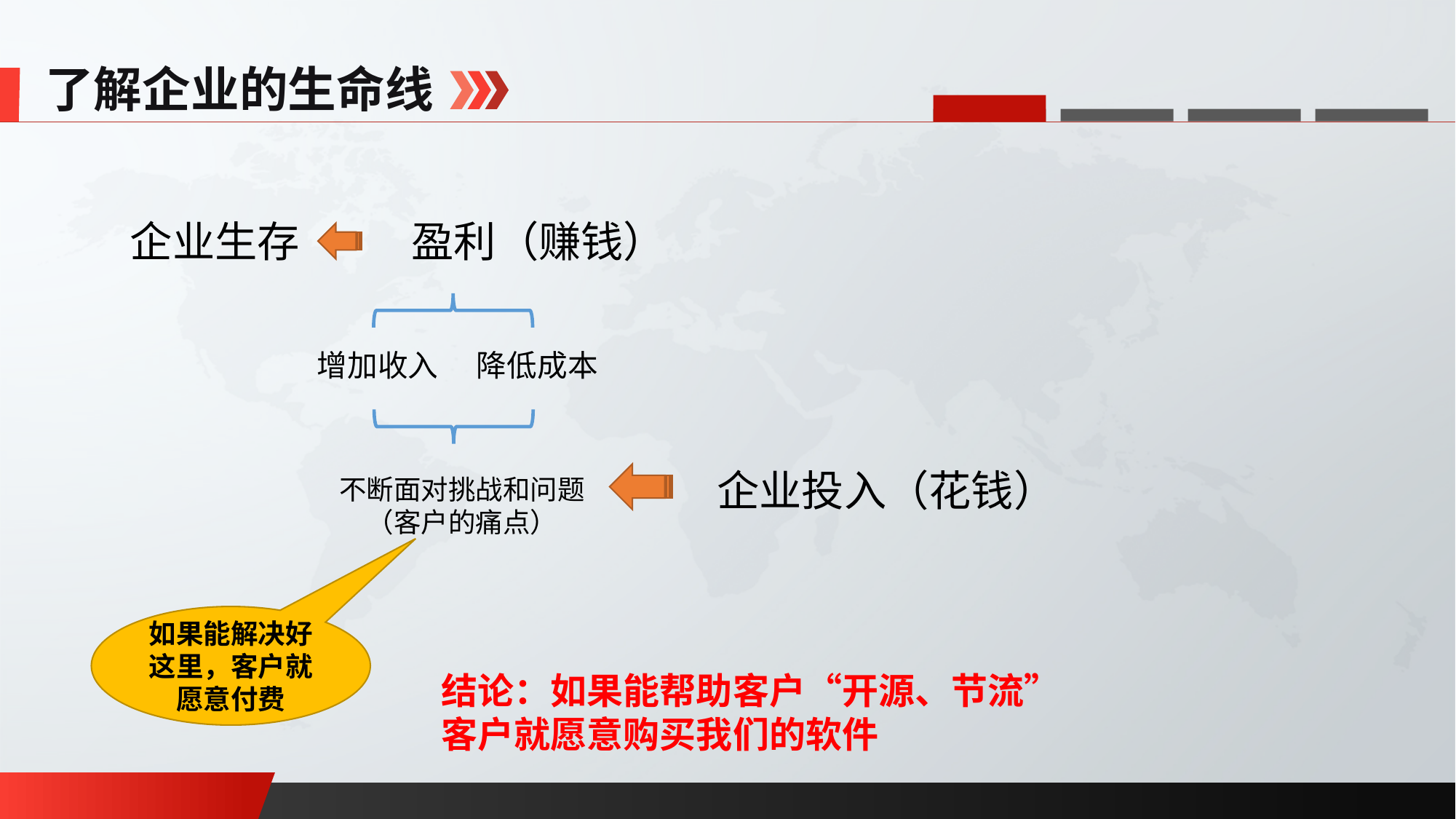

了解企业的生命线

企业生存
盈利（赚钱）

增加收入
降低成本

企业投入（花钱）

不断面对挑战和问题
（客户的痛点）
如果能解决好这里，客户就愿意付费
结论：如果能帮助客户“开源、节流”
客户就愿意购买我们的软件